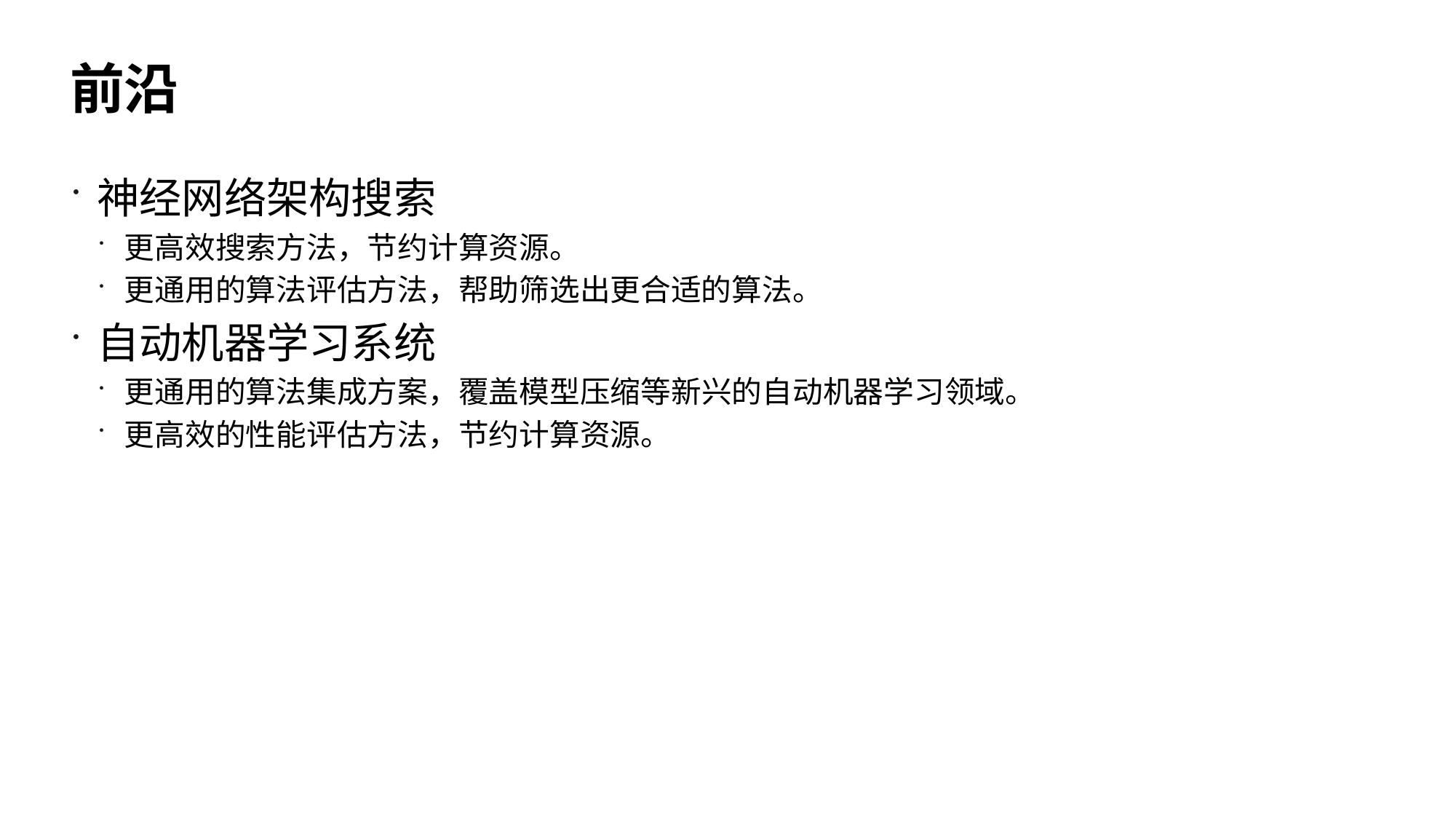

# 前沿
神经网络架构搜索
更高效搜索方法，节约计算资源。
更通用的算法评估方法，帮助筛选出更合适的算法。
自动机器学习系统
更通用的算法集成方案，覆盖模型压缩等新兴的自动机器学习领域。
更高效的性能评估方法，节约计算资源。